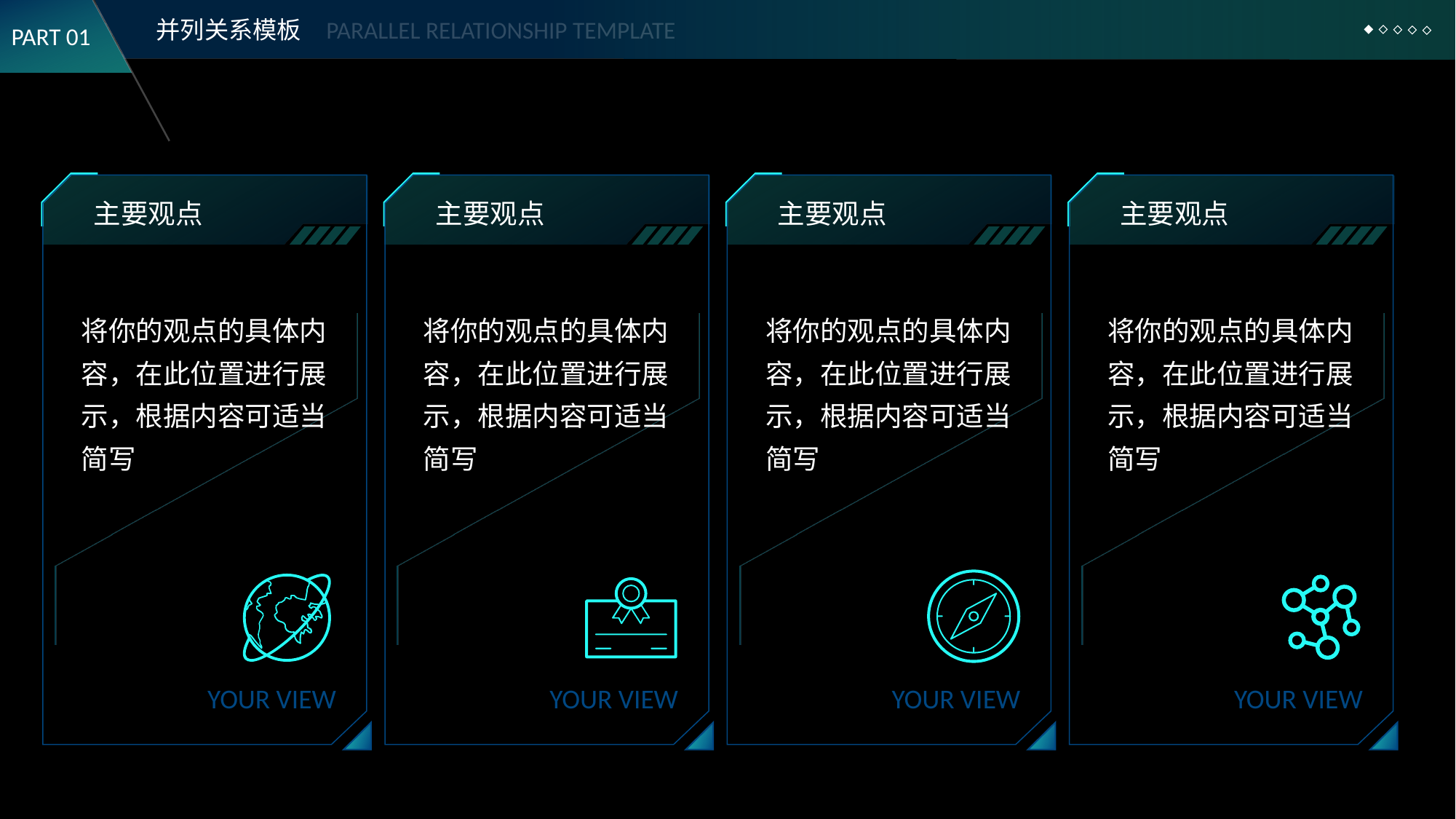

并列关系模板
PARALLEL RELATIONSHIP TEMPLATE
PART 01

主要观点
主要观点
主要观点
主要观点

将你的观点的具体内容，在此位置进行展示，根据内容可适当简写
将你的观点的具体内容，在此位置进行展示，根据内容可适当简写
将你的观点的具体内容，在此位置进行展示，根据内容可适当简写
将你的观点的具体内容，在此位置进行展示，根据内容可适当简写

YOUR VIEW
YOUR VIEW
YOUR VIEW
YOUR VIEW